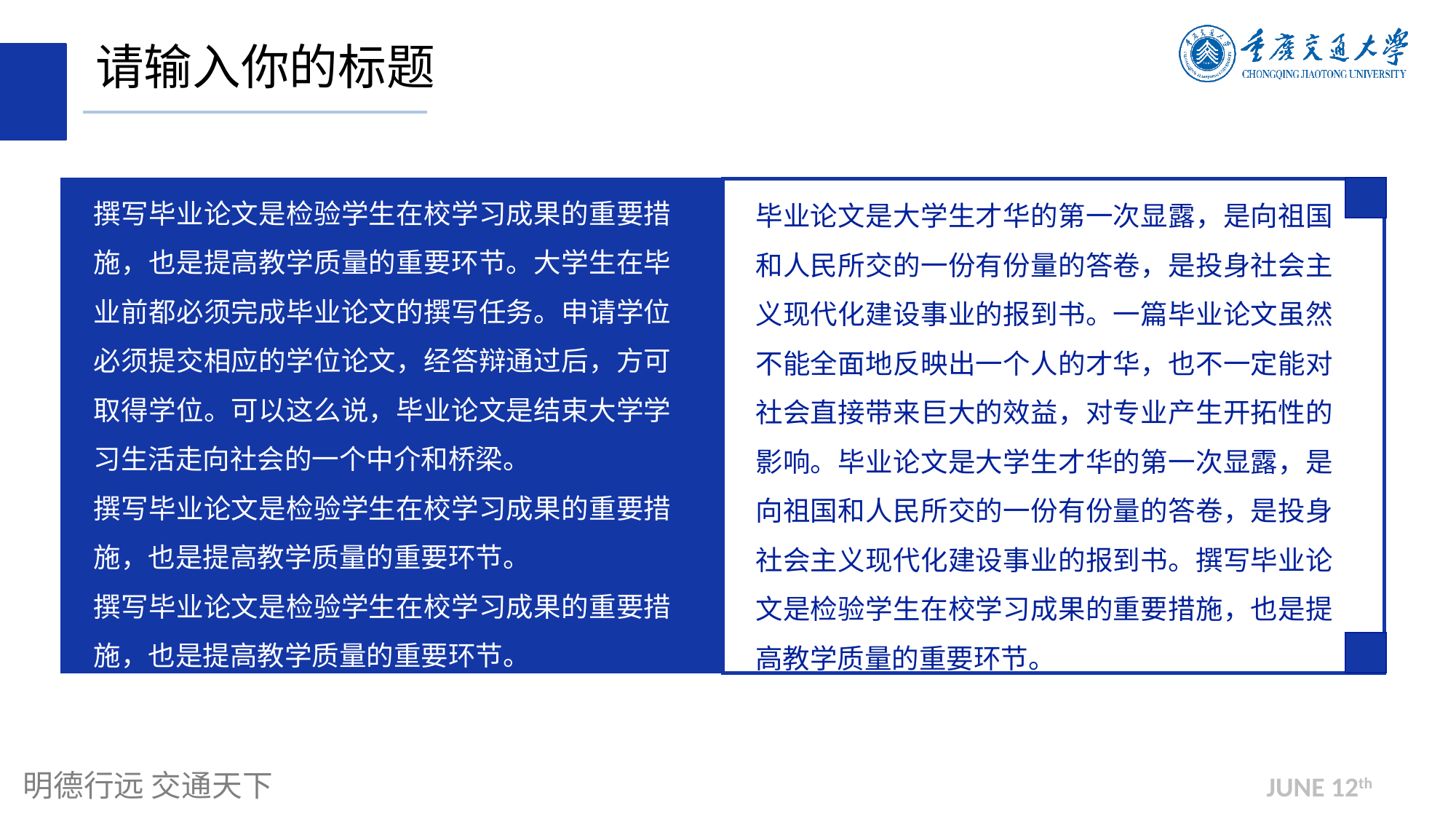

请输入你的标题

撰写毕业论文是检验学生在校学习成果的重要措施，也是提高教学质量的重要环节。大学生在毕业前都必须完成毕业论文的撰写任务。申请学位必须提交相应的学位论文，经答辩通过后，方可取得学位。可以这么说，毕业论文是结束大学学习生活走向社会的一个中介和桥梁。
撰写毕业论文是检验学生在校学习成果的重要措施，也是提高教学质量的重要环节。
撰写毕业论文是检验学生在校学习成果的重要措施，也是提高教学质量的重要环节。
毕业论文是大学生才华的第一次显露，是向祖国和人民所交的一份有份量的答卷，是投身社会主义现代化建设事业的报到书。一篇毕业论文虽然不能全面地反映出一个人的才华，也不一定能对社会直接带来巨大的效益，对专业产生开拓性的影响。毕业论文是大学生才华的第一次显露，是向祖国和人民所交的一份有份量的答卷，是投身社会主义现代化建设事业的报到书。撰写毕业论文是检验学生在校学习成果的重要措施，也是提高教学质量的重要环节。

JUNE 12th